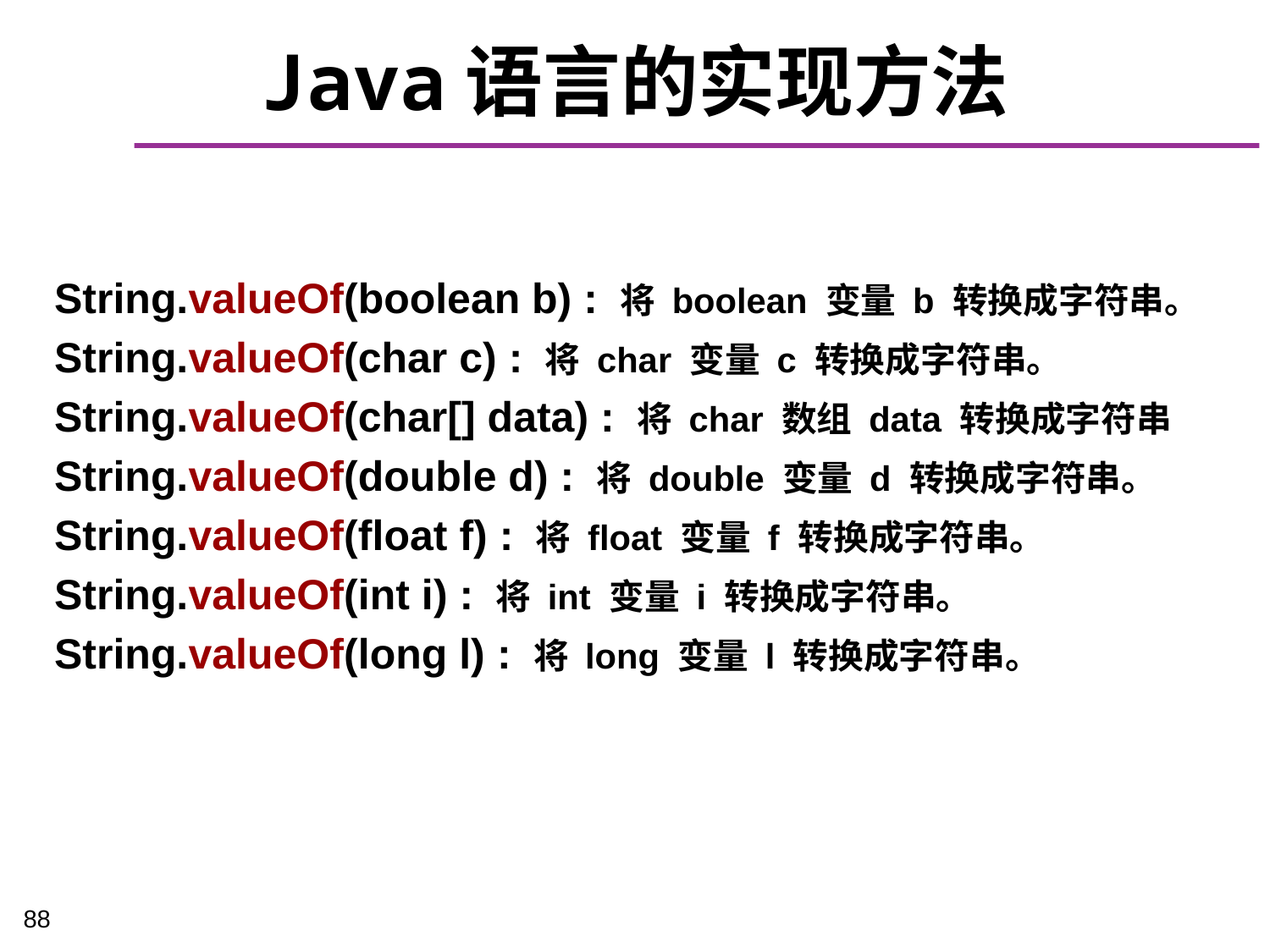

# Java语言的实现方法
String.valueOf(boolean b) : 将 boolean 变量 b 转换成字符串。
String.valueOf(char c) : 将 char 变量 c 转换成字符串。
String.valueOf(char[] data) : 将 char 数组 data 转换成字符串
String.valueOf(double d) : 将 double 变量 d 转换成字符串。
String.valueOf(float f) : 将 float 变量 f 转换成字符串。
String.valueOf(int i) : 将 int 变量 i 转换成字符串。
String.valueOf(long l) : 将 long 变量 l 转换成字符串。
88